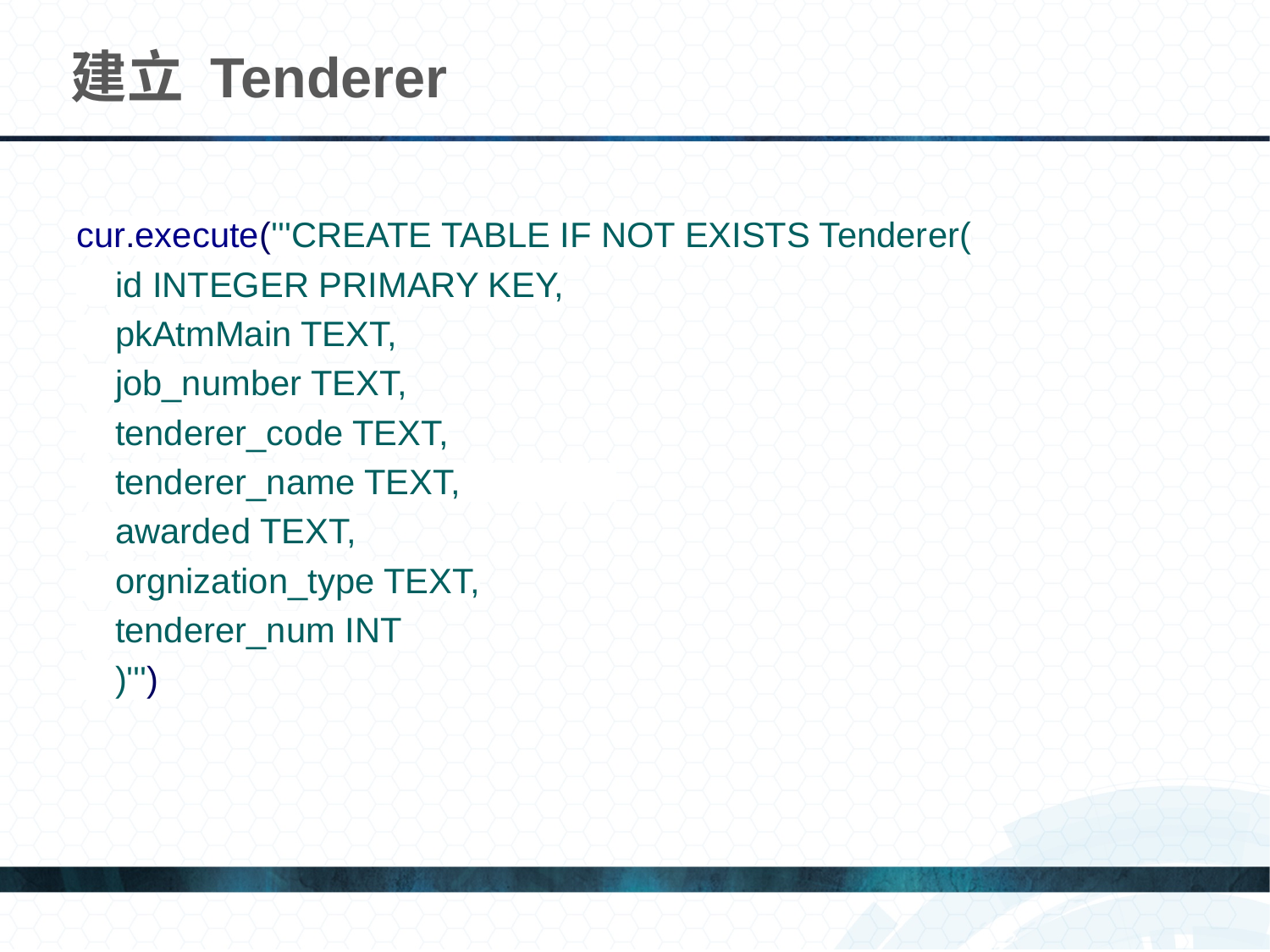

# 建立 Tenderer
cur.execute('''CREATE TABLE IF NOT EXISTS Tenderer(
    id INTEGER PRIMARY KEY,
    pkAtmMain TEXT,
    job_number TEXT,
    tenderer_code TEXT,
    tenderer_name TEXT,
    awarded TEXT,
    orgnization_type TEXT,
    tenderer_num INT
    )''')